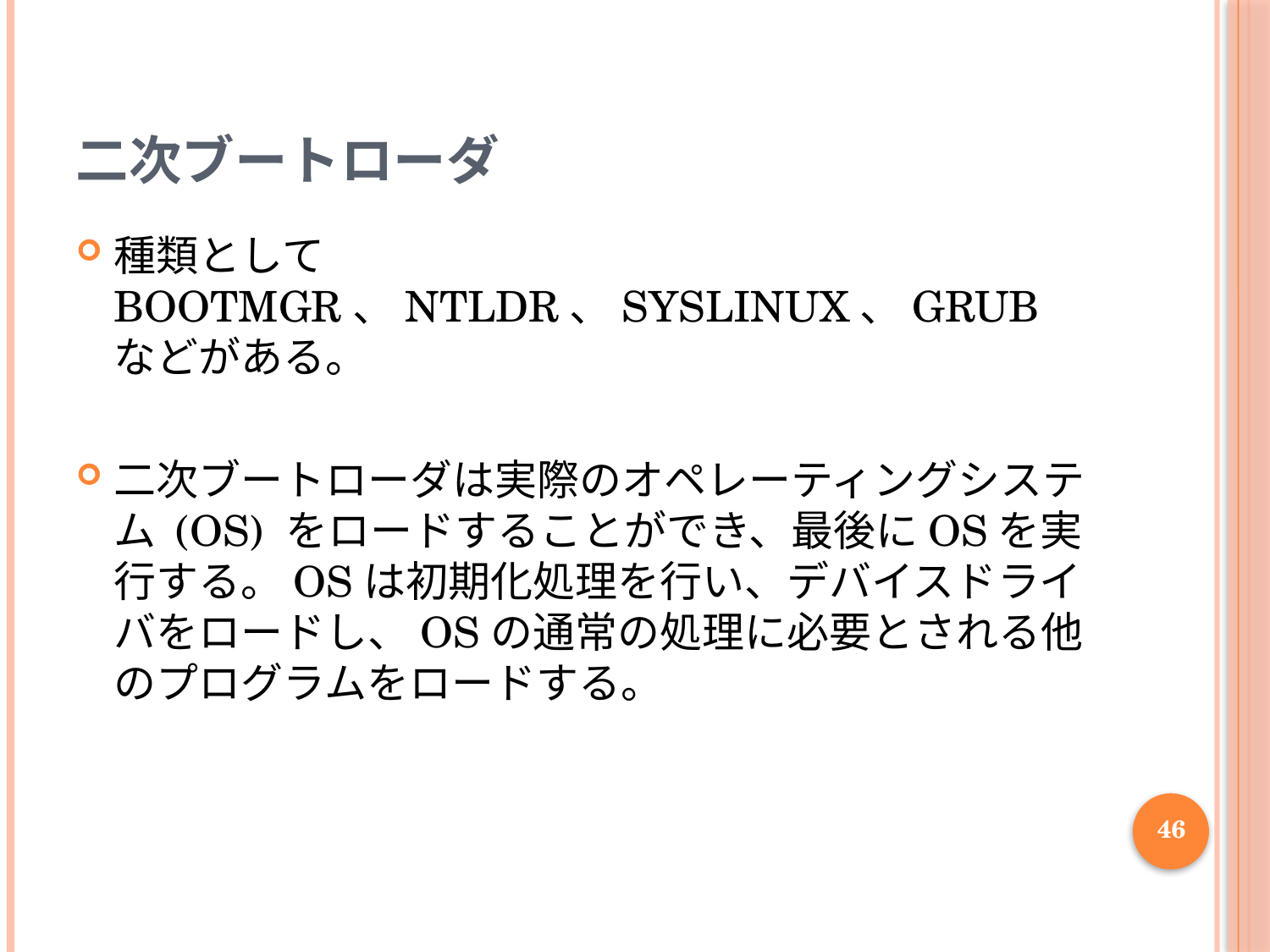

# 二次ブートローダ
種類としてBOOTMGR、NTLDR、SYSLINUX、GRUBなどがある。

二次ブートローダは実際のオペレーティングシステム (OS) をロードすることができ、最後にOSを実行する。OSは初期化処理を行い、デバイスドライバをロードし、OSの通常の処理に必要とされる他のプログラムをロードする。
46